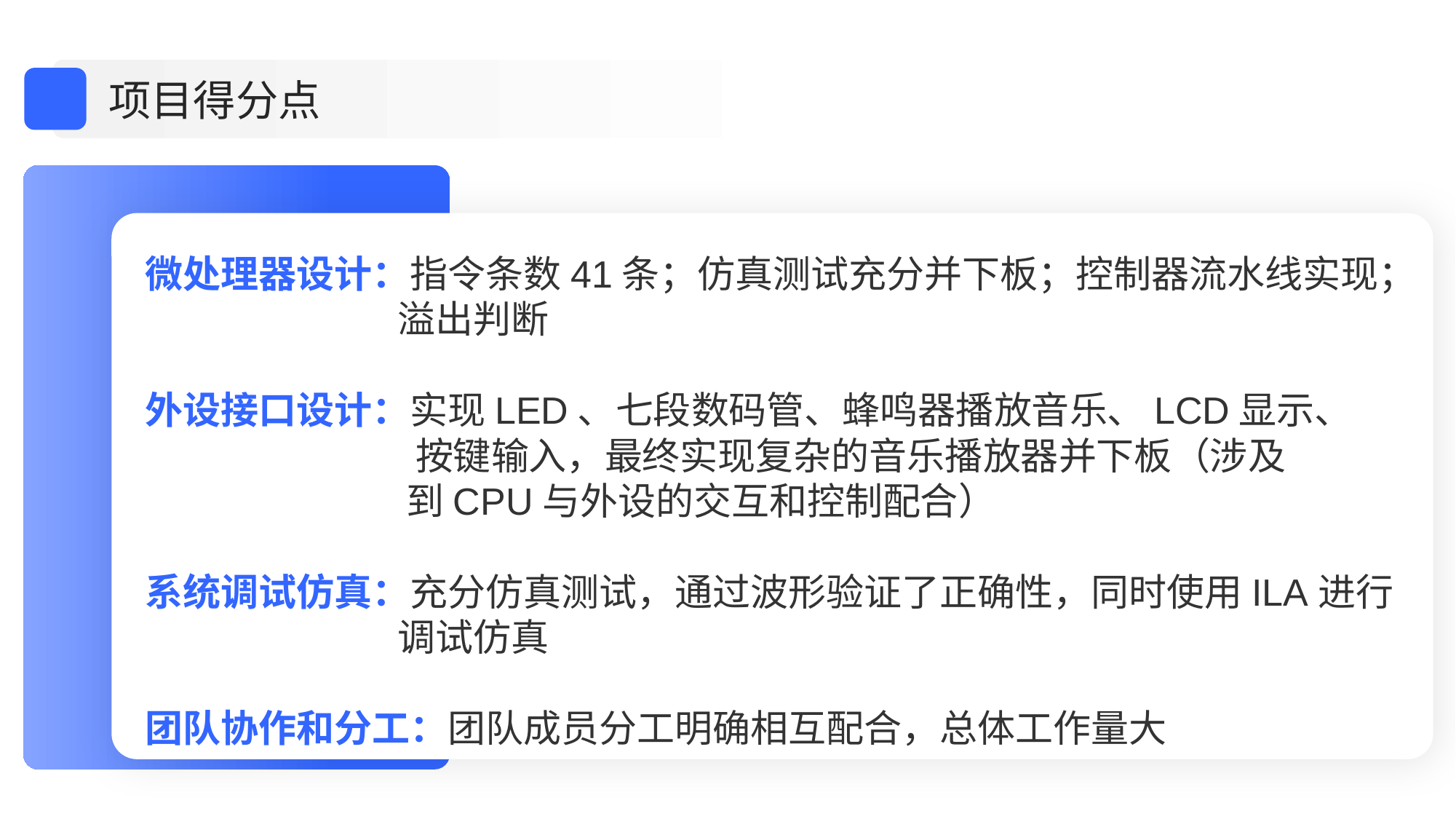

项目得分点

微处理器设计：指令条数41条；仿真测试充分并下板；控制器流水线实现；		    溢出判断

外设接口设计：实现LED、七段数码管、蜂鸣器播放音乐、LCD显示、
		     按键输入，最终实现复杂的音乐播放器并下板（涉及			     到CPU与外设的交互和控制配合）

系统调试仿真：充分仿真测试，通过波形验证了正确性，同时使用ILA进行		    调试仿真

团队协作和分工：团队成员分工明确相互配合，总体工作量大